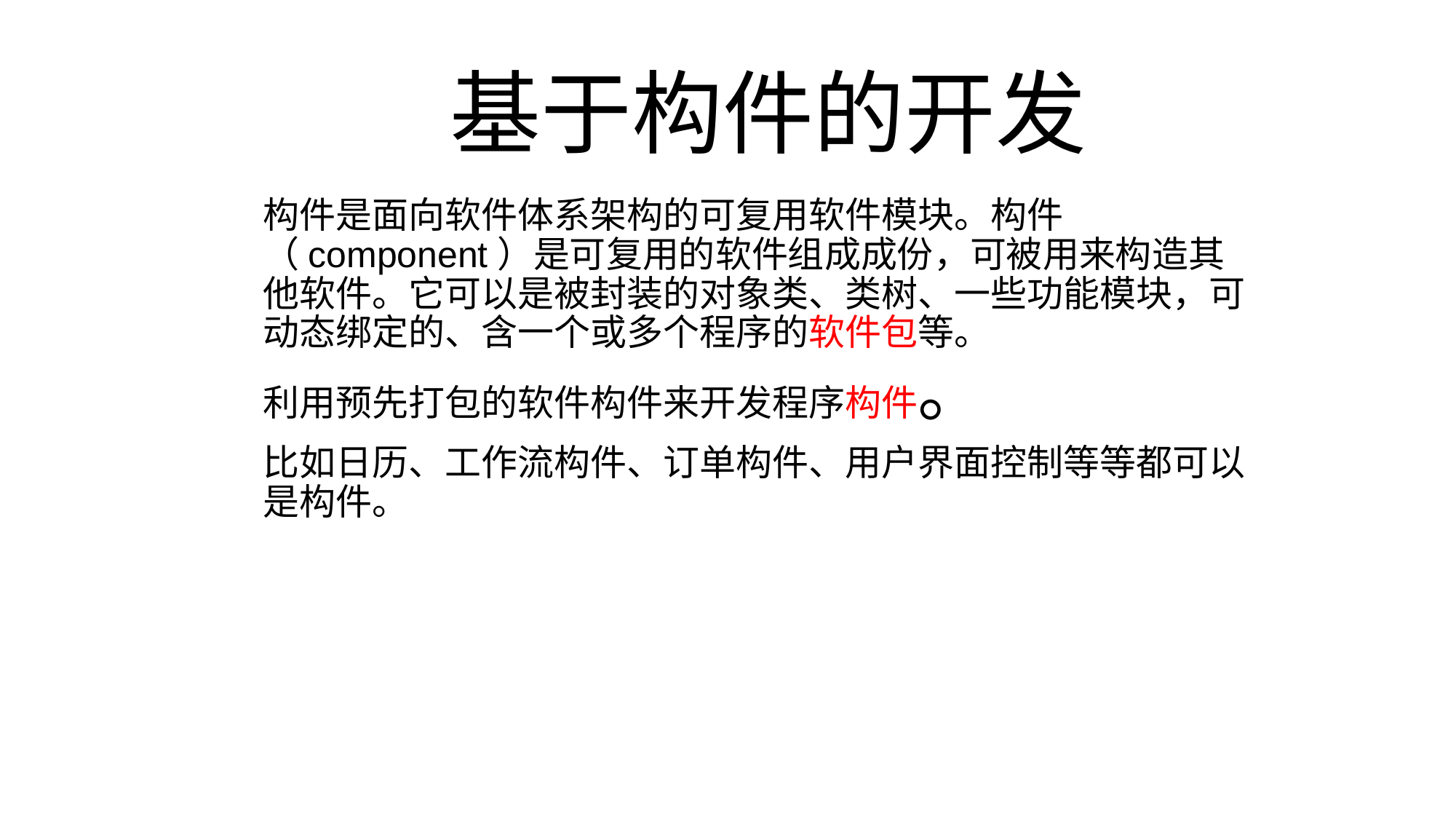

基于构件的开发
构件是面向软件体系架构的可复用软件模块。构件（component）是可复用的软件组成成份，可被用来构造其他软件。它可以是被封装的对象类、类树、一些功能模块，可动态绑定的、含一个或多个程序的软件包等。
利用预先打包的软件构件来开发程序构件。
比如日历、工作流构件、订单构件、用户界面控制等等都可以是构件。